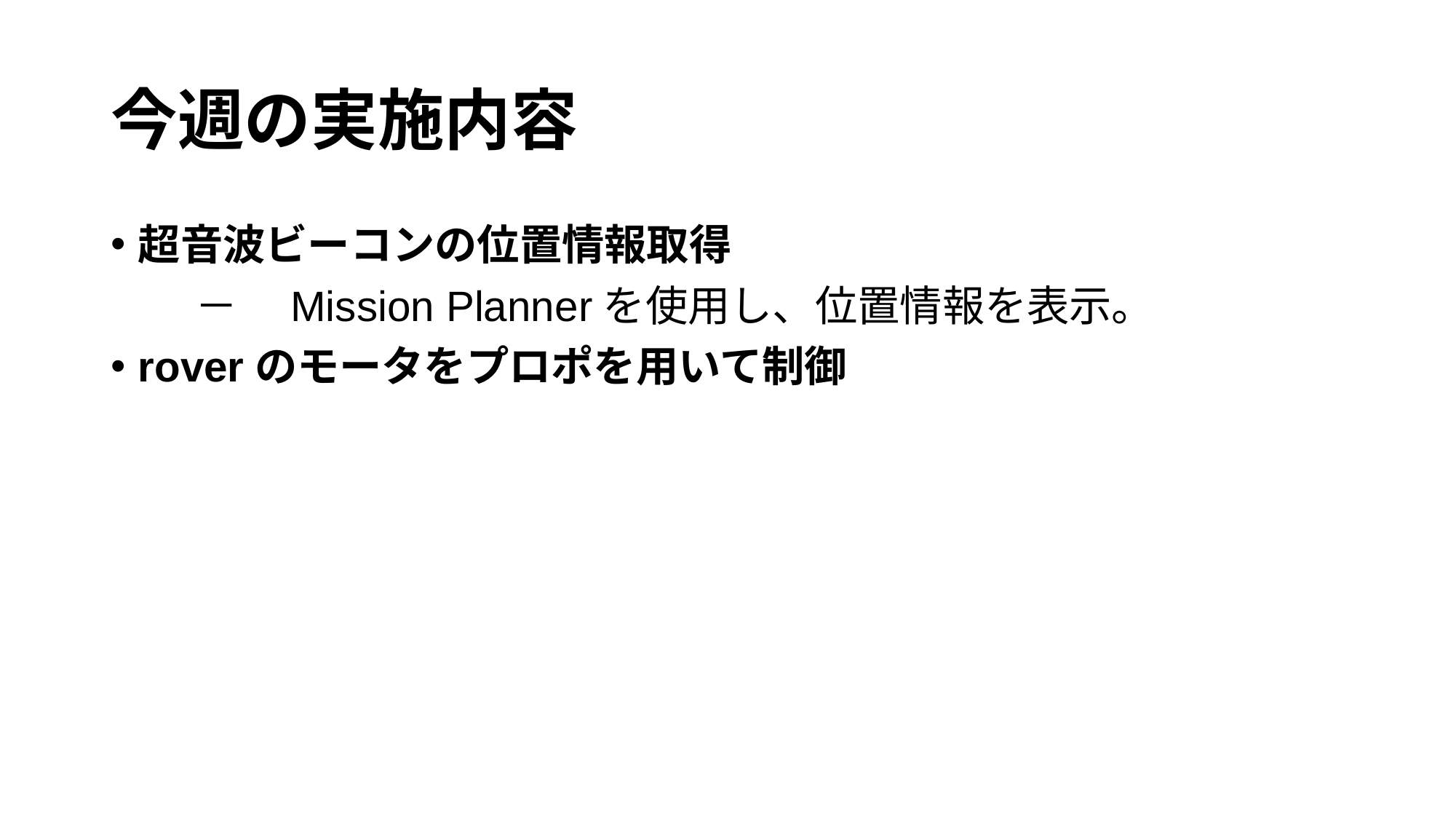

# 今週の実施内容
超音波ビーコンの位置情報取得
　　－　Mission Plannerを使用し、位置情報を表示。
roverのモータをプロポを用いて制御